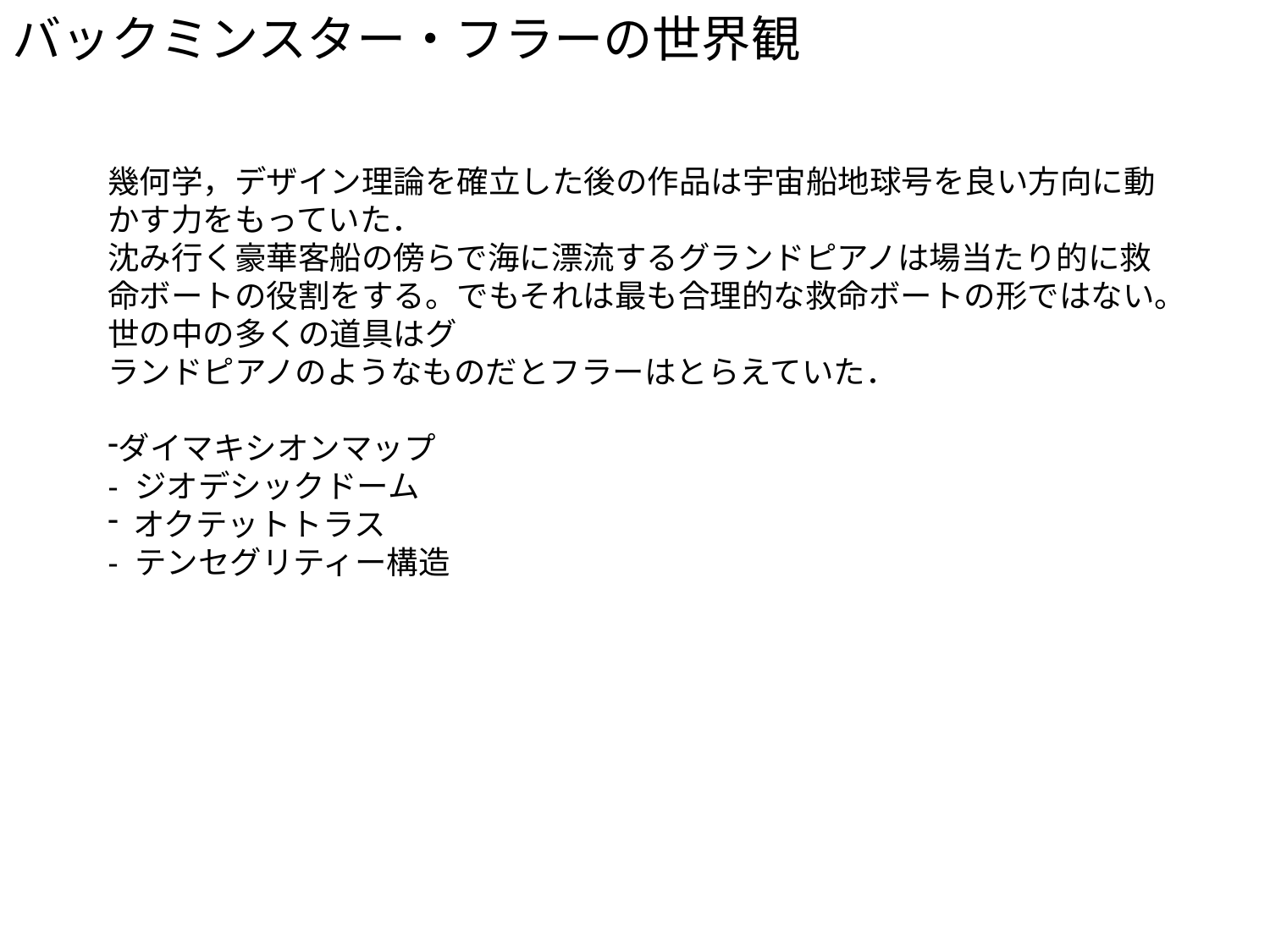

バックミンスター・フラーの世界観
幾何学，デザイン理論を確立した後の作品は宇宙船地球号を良い方向に動かす力をもっていた．
沈み行く豪華客船の傍らで海に漂流するグランドピアノは場当たり的に救命ボートの役割をする。でもそれは最も合理的な救命ボートの形ではない。世の中の多くの道具はグ
ランドピアノのようなものだとフラーはとらえていた．

ダイマキシオンマップ
- ジオデシックドーム
 オクテットトラス
- テンセグリティー構造